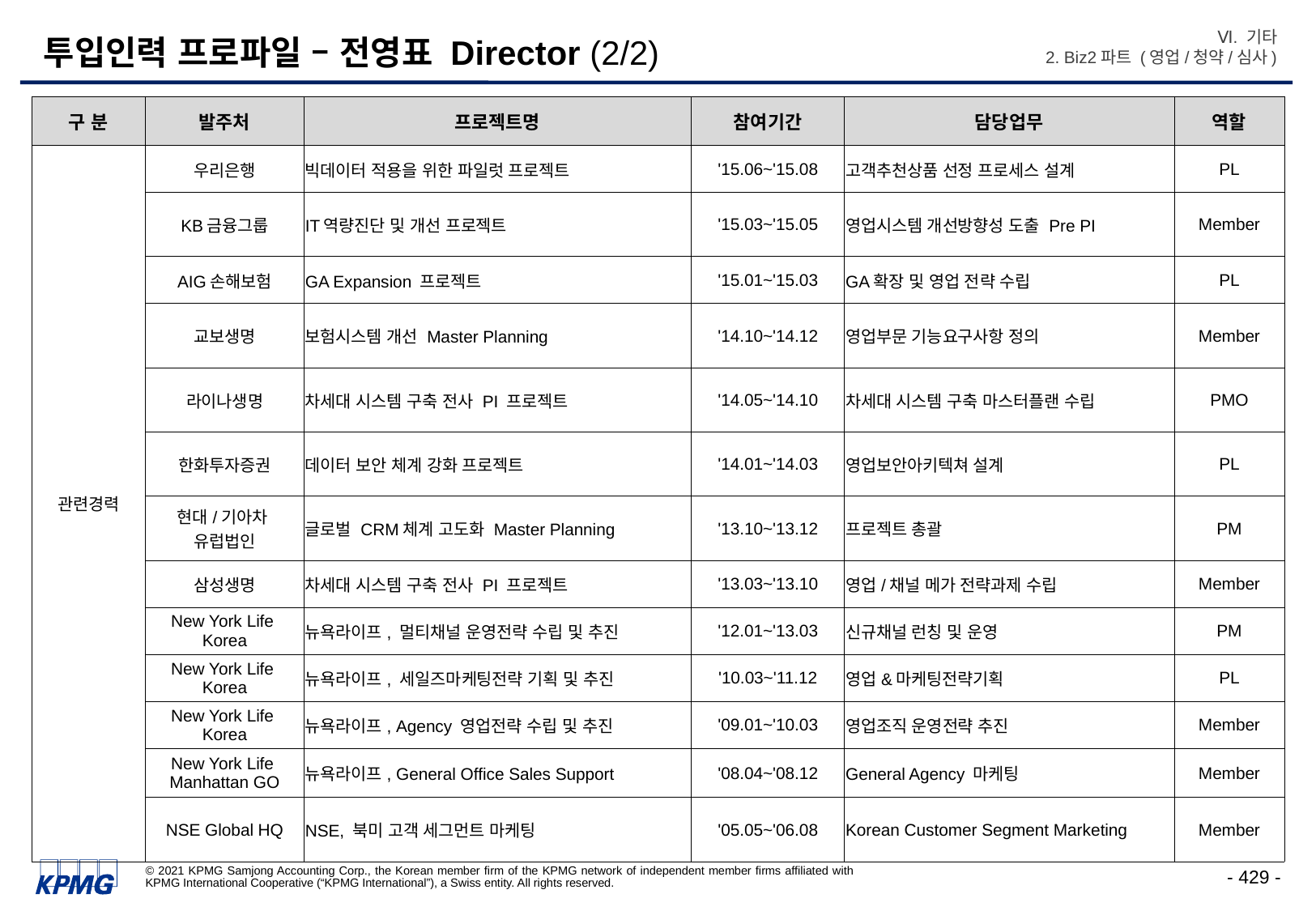

Ⅵ. 기타
2. Biz2파트 (영업/청약/심사)
# 투입인력 프로파일 – 전영표 Director (2/2)
| 구 분 | 발주처 | 프로젝트명 | 참여기간 | 담당업무 | 역할 |
| --- | --- | --- | --- | --- | --- |
| 관련경력 | 우리은행 | 빅데이터 적용을 위한 파일럿 프로젝트 | '15.06~'15.08 | 고객추천상품 선정 프로세스 설계 | PL |
|  | KB금융그룹 | IT역량진단 및 개선 프로젝트 | '15.03~'15.05 | 영업시스템 개선방향성 도출 Pre PI | Member |
|  | AIG손해보험 | GA Expansion 프로젝트 | '15.01~'15.03 | GA확장 및 영업 전략 수립 | PL |
|  | 교보생명 | 보험시스템 개선 Master Planning | '14.10~'14.12 | 영업부문 기능요구사항 정의 | Member |
|  | 라이나생명 | 차세대 시스템 구축 전사 PI 프로젝트 | '14.05~'14.10 | 차세대 시스템 구축 마스터플랜 수립 | PMO |
|  | 한화투자증권 | 데이터 보안 체계 강화 프로젝트 | '14.01~'14.03 | 영업보안아키텍쳐 설계 | PL |
|  | 현대/기아차 유럽법인 | 글로벌 CRM체계 고도화 Master Planning | '13.10~'13.12 | 프로젝트 총괄 | PM |
|  | 삼성생명 | 차세대 시스템 구축 전사 PI 프로젝트 | '13.03~'13.10 | 영업/채널 메가 전략과제 수립 | Member |
|  | New York Life Korea | 뉴욕라이프, 멀티채널 운영전략 수립 및 추진 | '12.01~'13.03 | 신규채널 런칭 및 운영 | PM |
|  | New York Life Korea | 뉴욕라이프, 세일즈마케팅전략 기획 및 추진 | '10.03~'11.12 | 영업&마케팅전략기획 | PL |
|  | New York Life Korea | 뉴욕라이프, Agency 영업전략 수립 및 추진 | '09.01~'10.03 | 영업조직 운영전략 추진 | Member |
|  | New York Life Manhattan GO | 뉴욕라이프, General Office Sales Support | '08.04~'08.12 | General Agency 마케팅 | Member |
|  | NSE Global HQ | NSE, 북미 고객 세그먼트 마케팅 | '05.05~'06.08 | Korean Customer Segment Marketing | Member |